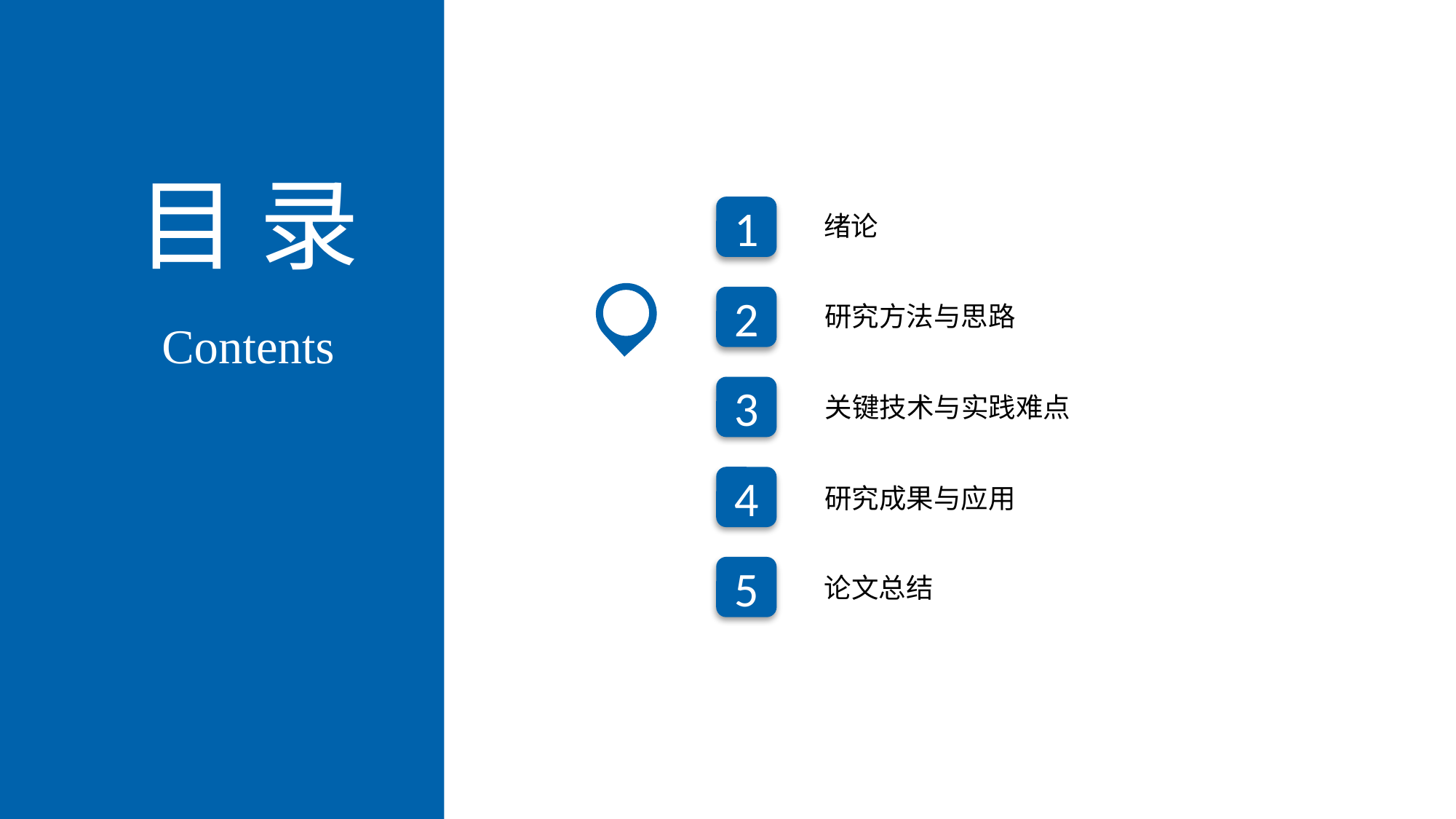

目 录
1
绪论

2
研究方法与思路
Contents
3
关键技术与实践难点
4
研究成果与应用
5
论文总结